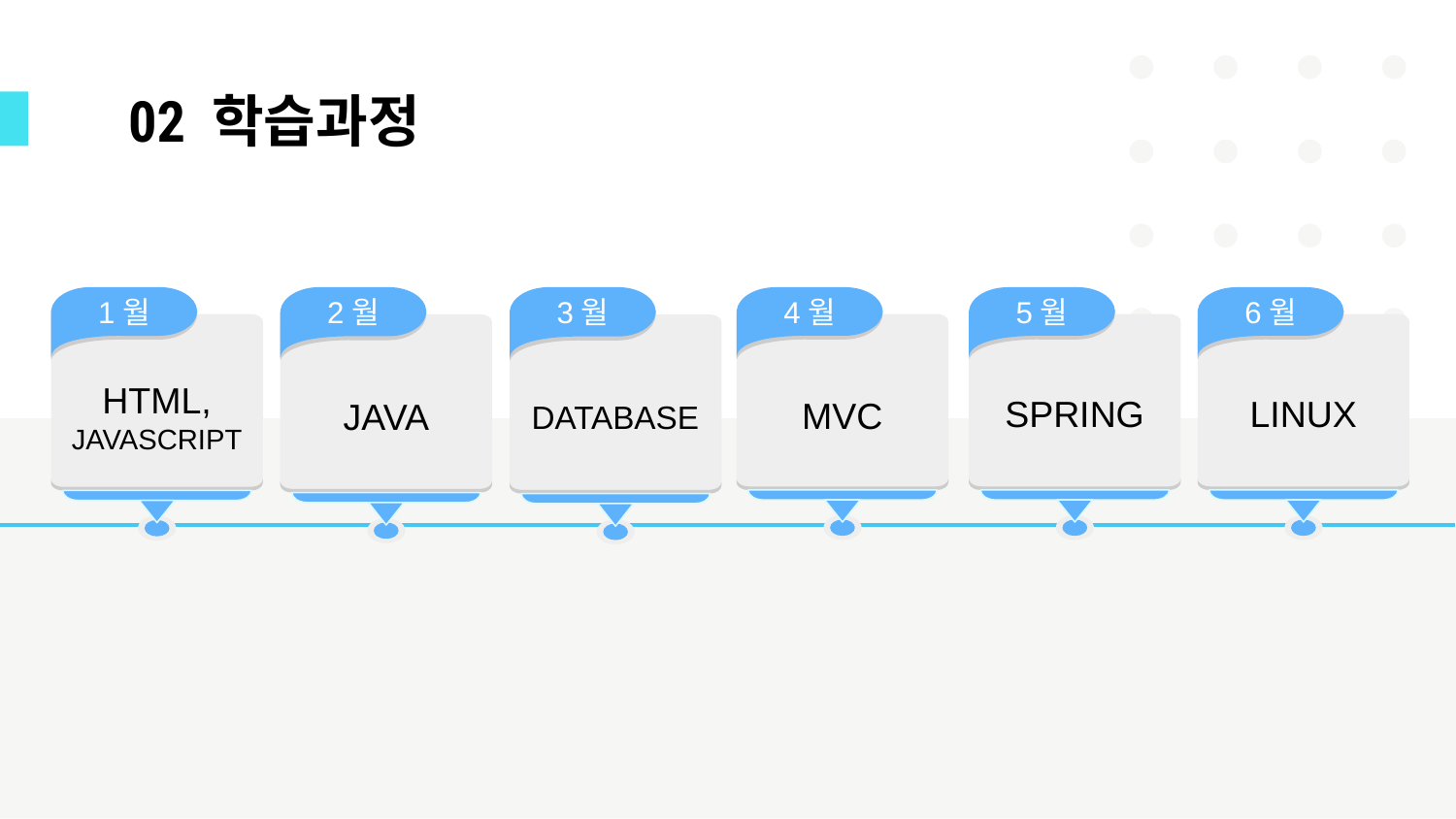

# 02 학습과정
2월

JAVA

3월

DATABASE

1월

HTML,
JAVASCRIPT

4월

MVC

5월

SPRING

6월

LINUX